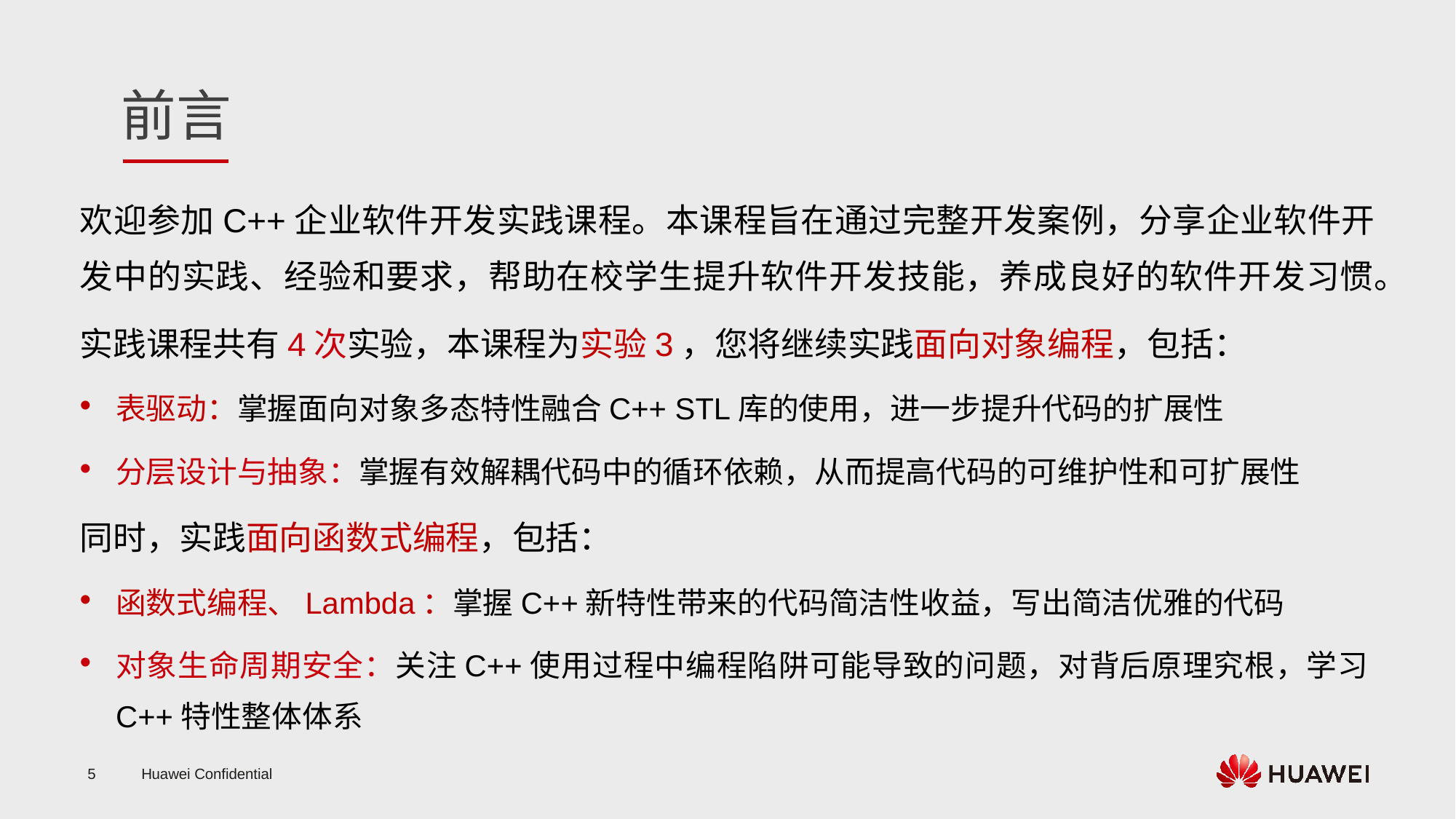

欢迎参加C++企业软件开发实践课程。本课程旨在通过完整开发案例，分享企业软件开发中的实践、经验和要求，帮助在校学生提升软件开发技能，养成良好的软件开发习惯。
实践课程共有4次实验，本课程为实验3，您将继续实践面向对象编程，包括：
表驱动：掌握面向对象多态特性融合C++ STL库的使用，进一步提升代码的扩展性
分层设计与抽象：掌握有效解耦代码中的循环依赖，从而提高代码的可维护性和可扩展性
同时，实践面向函数式编程，包括：
函数式编程、Lambda：掌握C++新特性带来的代码简洁性收益，写出简洁优雅的代码
对象生命周期安全：关注C++使用过程中编程陷阱可能导致的问题，对背后原理究根，学习C++特性整体体系